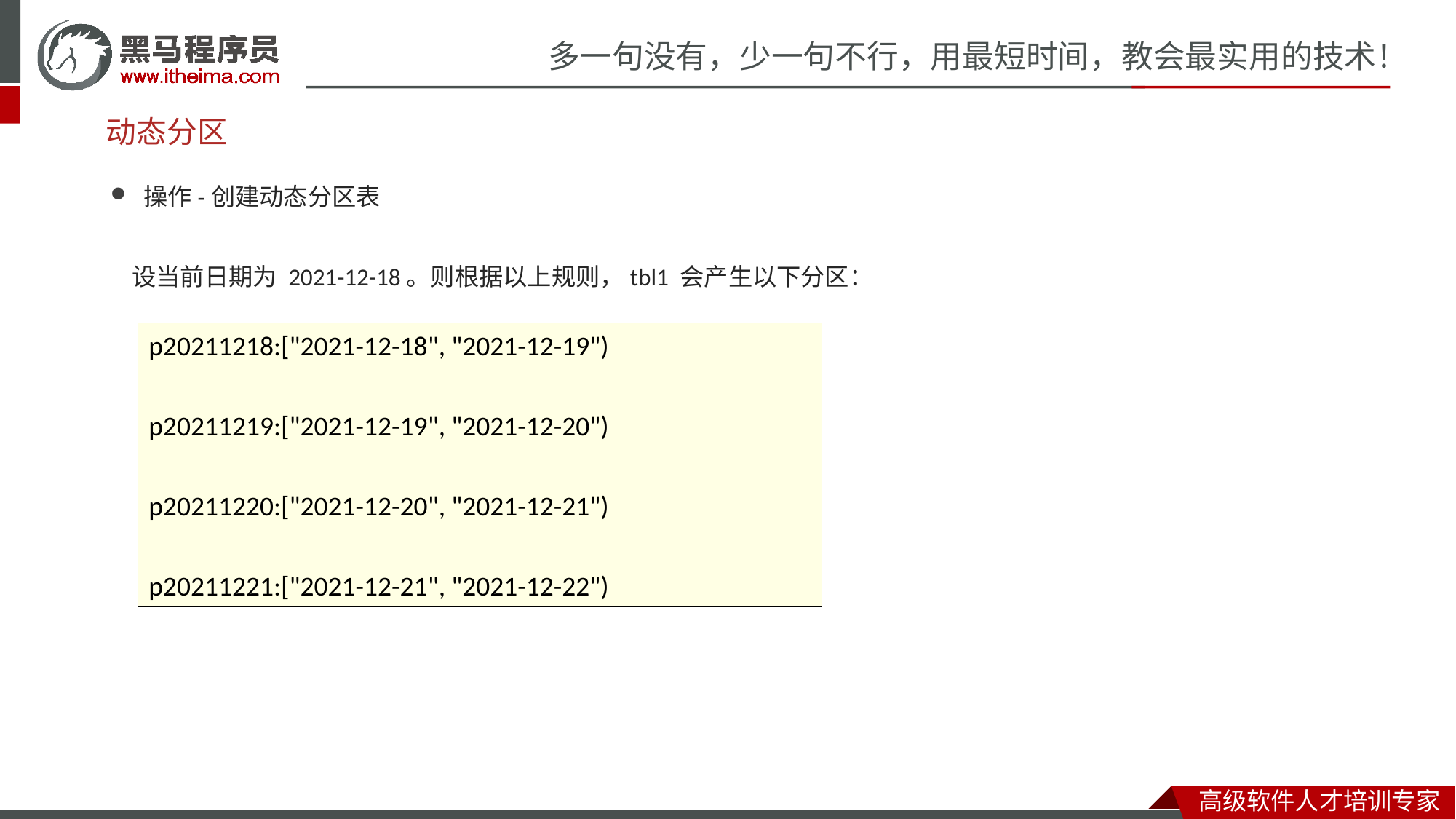

# 动态分区
操作-创建动态分区表
设当前日期为 2021-12-18。则根据以上规则，tbl1 会产生以下分区：
p20211218:["2021-12-18", "2021-12-19")
p20211219:["2021-12-19", "2021-12-20")
p20211220:["2021-12-20", "2021-12-21")
p20211221:["2021-12-21", "2021-12-22")